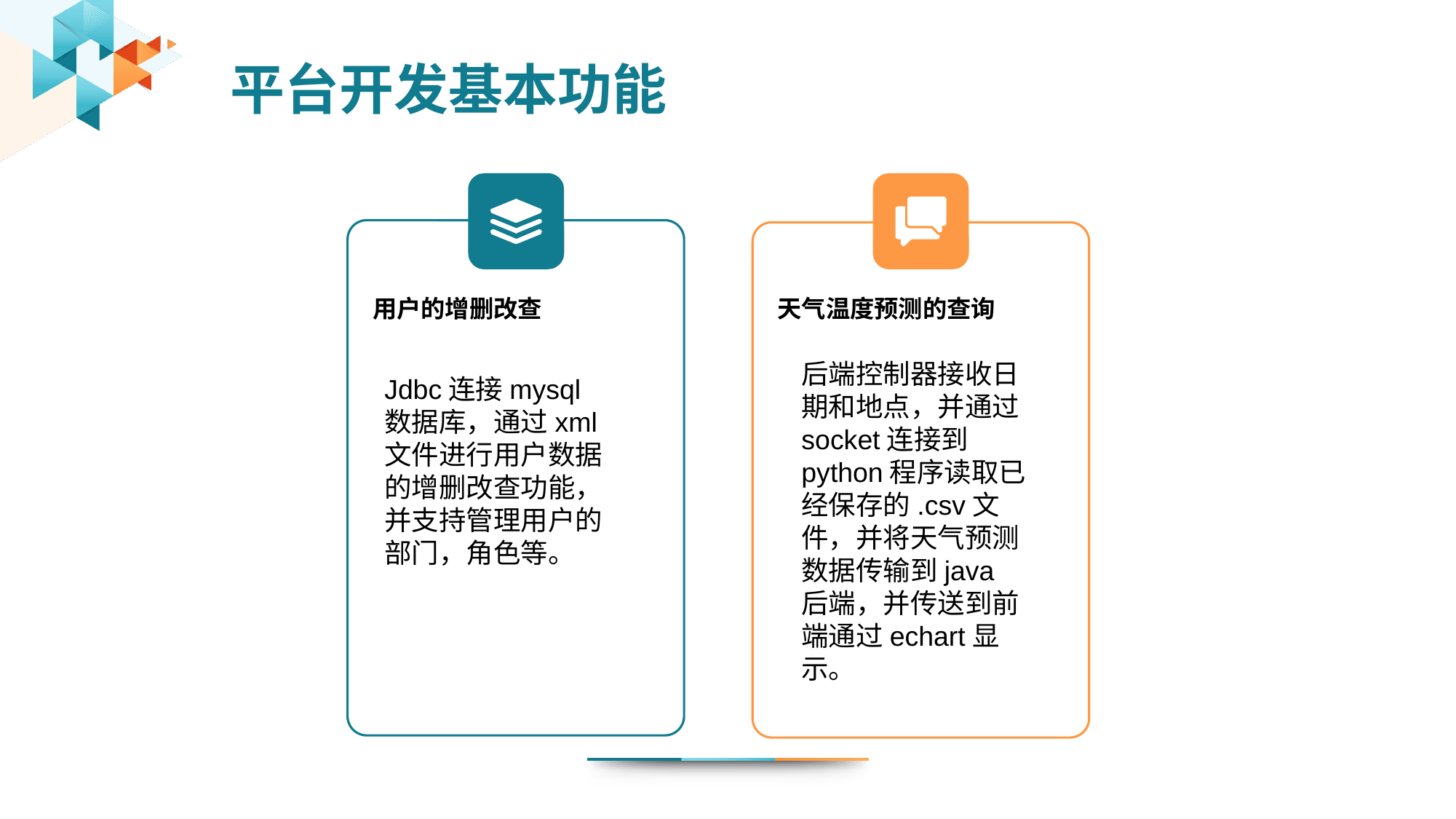

平台开发基本功能

天气温度预测的查询

用户的增删改查

后端控制器接收日期和地点，并通过socket连接到python程序读取已经保存的.csv文件，并将天气预测数据传输到java后端，并传送到前端通过echart显示。
Jdbc连接mysql数据库，通过xml文件进行用户数据的增删改查功能，并支持管理用户的部门，角色等。